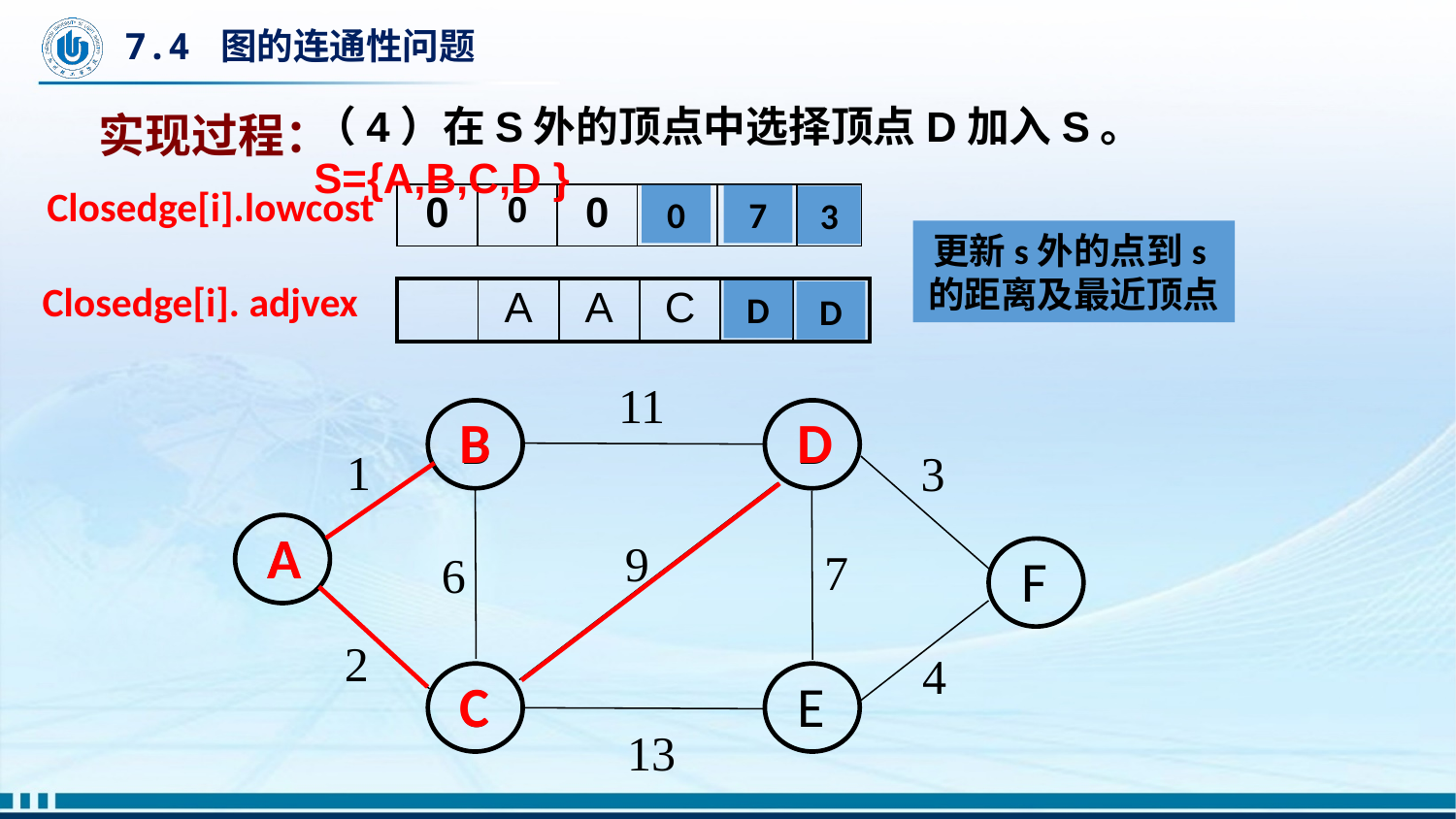

# 7.4 图的连通性问题
（4）在S外的顶点中选择顶点D加入S。 S={A,B,C,D }
实现过程：
Closedge[i].lowcost
| 0 | 0 | 0 | 9 | 13 | ∞ |
| --- | --- | --- | --- | --- | --- |
7
0
3
更新s外的点到s的距离及最近顶点
Closedge[i]. adjvex
|  | A | A | C | C | A |
| --- | --- | --- | --- | --- | --- |
D
D
11

B

D
1

3

A
9

F
7
6

2
4

C

E

13
B
D

A

C